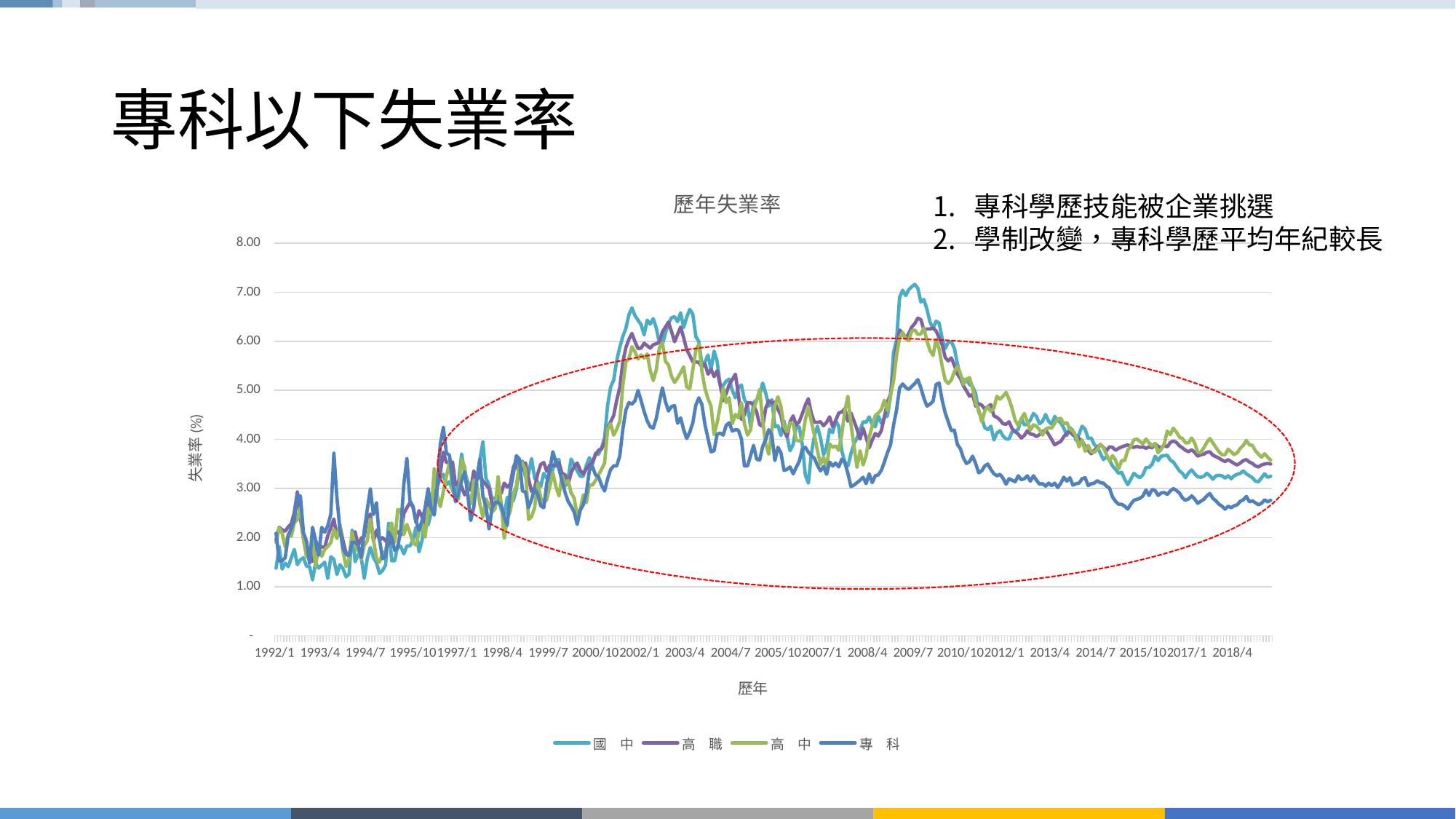

# 專科以下失業率

### Chart: 歷年失業率

| Category | 國　中 | 高　職 | 高　中 | 專　科 |
|---|---|---|---|---|
| 1992/1  | 1.38 | 1.95 | 1.9 | 2.09 |
| 1992/2  | 1.82 | 2.21 | 2.2 | 1.53 |
| 1992/3  | 1.36 | 2.16 | 2.09 | 1.53 |
| 1992/4  | 1.48 | 2.13 | 1.81 | 1.59 |
| 1992/5  | 1.41 | 2.22 | 2.07 | 2.04 |
| 1992/6  | 1.59 | 2.28 | 2.03 | 2.19 |
| 1992/7  | 1.76 | 2.52 | 2.3 | 2.36 |
| 1992/8  | 1.45 | 2.93 | 2.37 | 2.86 |
| 1992/9  | 1.55 | 2.4 | 2.62 | 2.85 |
| 1992/10 | 1.59 | 1.98 | 1.96 | 2.1 |
| 1992/11 | 1.42 | 1.65 | 1.62 | 1.93 |
| 1992/12 | 1.41 | 1.55 | 1.63 | 1.48 |
| 1993/1  | 1.14 | 1.52 | 1.92 | 2.21 |
| 1993/2  | 1.49 | 1.94 | 1.42 | 1.94 |
| 1993/3  | 1.38 | 1.8 | 1.83 | 1.64 |
| 1993/4  | 1.44 | 1.81 | 1.62 | 2.21 |
| 1993/5  | 1.5 | 1.8 | 1.76 | 2.11 |
| 1993/6  | 1.17 | 2.04 | 1.82 | 2.24 |
| 1993/7  | 1.61 | 2.2 | 1.9 | 2.48 |
| 1993/8  | 1.56 | 2.38 | 2.17 | 3.72 |
| 1993/9  | 1.25 | 2.02 | 1.98 | 2.81 |
| 1993/10 | 1.45 | 2.25 | 2.27 | 2.17 |
| 1993/11 | 1.37 | 1.94 | 1.72 | 1.79 |
| 1993/12 | 1.2 | 1.69 | 1.41 | 1.66 |
| 1994/1  | 1.26 | 1.61 | 1.57 | 1.64 |
| 1994/2  | 2.15 | 1.95 | 2.1 | 1.91 |
| 1994/3  | 1.51 | 2.12 | 1.83 | 1.9 |
| 1994/4  | 1.66 | 1.83 | 1.73 | 1.85 |
| 1994/5  | 1.59 | 1.99 | 1.56 | 1.59 |
| 1994/6  | 1.17 | 2.03 | 1.84 | 2.15 |
| 1994/7  | 1.58 | 2.42 | 1.94 | 2.58 |
| 1994/8  | 1.8 | 2.48 | 2.38 | 2.99 |
| 1994/9  | 1.6 | 1.93 | 1.97 | 2.47 |
| 1994/10 | 1.49 | 2.15 | 1.58 | 2.71 |
| 1994/11 | 1.27 | 1.95 | 1.5 | 1.96 |
| 1994/12 | 1.33 | 2.0 | 1.68 | 1.57 |
| 1995/1  | 1.44 | 1.94 | 1.73 | 1.62 |
| 1995/2  | 2.29 | 1.86 | 2.05 | 2.12 |
| 1995/3  | 1.53 | 1.99 | 2.3 | 2.0 |
| 1995/4  | 1.53 | 2.17 | 1.91 | 1.74 |
| 1995/5  | 1.85 | 2.11 | 2.57 | 1.79 |
| 1995/6  | 1.82 | 2.05 | 2.57 | 2.18 |
| 1995/7  | 1.67 | 2.49 | 2.06 | 3.09 |
| 1995/8  | 1.83 | 2.61 | 2.27 | 3.61 |
| 1995/9  | 1.83 | 2.71 | 2.1 | 2.75 |
| 1995/10 | 1.95 | 2.63 | 1.9 | 2.64 |
| 1995/11 | 2.21 | 2.31 | 1.85 | 2.34 |
| 1995/12 | 1.71 | 2.55 | 2.12 | 2.15 |
| 1996/1  | 1.95 | 2.42 | 2.29 | 2.35 |
| 1996/2  | 2.46 | 2.3 | 2.01 | 2.61 |
| 1996/3  | 2.26 | 2.79 | 2.6 | 3.0 |
| 1996/4  | 2.51 | 2.54 | 2.5 | 2.59 |
| 1996/5  | 2.61 | 2.86 | 3.4 | 2.46 |
| 1996/6  | 3.05 | 3.05 | 2.86 | 3.05 |
| 1996/7  | 3.21 | 3.32 | 2.63 | 3.91 |
| 1996/8  | 3.29 | 3.74 | 2.94 | 4.25 |
| 1996/9  | 3.08 | 3.53 | 3.25 | 3.72 |
| 1996/10 | 3.14 | 3.53 | 3.53 | 3.68 |
| 1996/11 | 2.97 | 3.54 | 3.01 | 3.17 |
| 1996/12 | 2.82 | 3.07 | 2.82 | 2.73 |
| 1997/1  | 3.14 | 3.13 | 2.79 | 2.89 |
| 1997/2  | 3.7 | 3.04 | 3.6 | 3.16 |
| 1997/3  | 3.34 | 2.87 | 3.44 | 3.34 |
| 1997/4  | 3.14 | 2.98 | 2.89 | 2.88 |
| 1997/5  | 3.01 | 2.98 | 2.69 | 2.35 |
| 1997/6  | 2.88 | 3.36 | 3.17 | 2.62 |
| 1997/7  | 3.21 | 3.18 | 3.1 | 3.19 |
| 1997/8  | 3.59 | 3.26 | 2.68 | 3.6 |
| 1997/9  | 3.95 | 3.15 | 2.42 | 2.84 |
| 1997/10 | 3.21 | 3.08 | 2.79 | 2.64 |
| 1997/11 | 3.08 | 3.0 | 2.65 | 2.18 |
| 1997/12 | 2.78 | 2.68 | 2.52 | 2.6 |
| 1998/1  | 2.81 | 2.62 | 2.59 | 2.72 |
| 1998/2  | 2.84 | 2.89 | 3.24 | 2.72 |
| 1998/3  | 2.57 | 2.9 | 2.7 | 2.66 |
| 1998/4  | 2.45 | 3.11 | 1.99 | 2.42 |
| 1998/5  | 2.82 | 3.03 | 2.37 | 2.25 |
| 1998/6  | 2.82 | 3.09 | 2.54 | 2.96 |
| 1998/7  | 2.75 | 3.43 | 2.9 | 3.3 |
| 1998/8  | 2.99 | 3.57 | 3.06 | 3.67 |
| 1998/9  | 3.46 | 3.23 | 3.51 | 3.6 |
| 1998/10 | 3.56 | 3.48 | 3.51 | 2.95 |
| 1998/11 | 3.23 | 3.52 | 3.39 | 2.93 |
| 1998/12 | 3.3 | 3.2 | 2.37 | 2.61 |
| 1999/1  | 3.61 | 2.94 | 2.43 | 2.78 |
| 1999/2  | 3.21 | 3.01 | 2.61 | 3.0 |
| 1999/3  | 3.13 | 3.3 | 3.11 | 2.88 |
| 1999/4  | 3.04 | 3.49 | 2.82 | 2.65 |
| 1999/5  | 3.31 | 3.53 | 2.69 | 2.61 |
| 1999/6  | 3.21 | 3.35 | 2.78 | 3.11 |
| 1999/7  | 3.14 | 3.48 | 3.05 | 3.38 |
| 1999/8  | 3.4 | 3.47 | 3.32 | 3.75 |
| 1999/9  | 3.58 | 3.46 | 3.04 | 3.54 |
| 1999/10 | 3.59 | 3.52 | 2.85 | 3.4 |
| 1999/11 | 3.07 | 3.31 | 3.26 | 3.16 |
| 1999/12 | 3.05 | 3.28 | 3.09 | 2.92 |
| 2000/1  | 3.2 | 3.08 | 3.17 | 2.74 |
| 2000/2  | 3.6 | 3.32 | 2.91 | 2.64 |
| 2000/3  | 3.48 | 3.45 | 2.81 | 2.52 |
| 2000/4  | 3.36 | 3.52 | 2.45 | 2.27 |
| 2000/5  | 3.25 | 3.37 | 2.57 | 2.56 |
| 2000/6  | 3.25 | 3.3 | 2.87 | 2.67 |
| 2000/7  | 3.47 | 3.4 | 2.71 | 2.91 |
| 2000/8  | 3.63 | 3.48 | 3.07 | 3.37 |
| 2000/9  | 3.49 | 3.54 | 3.07 | 3.45 |
| 2000/10 | 3.72 | 3.68 | 3.16 | 3.28 |
| 2000/11 | 3.7 | 3.78 | 3.28 | 3.24 |
| 2000/12 | 3.83 | 3.81 | 3.39 | 3.07 |
| 2001/1  | 4.04 | 3.94 | 3.52 | 2.95 |
| 2001/2  | 4.7 | 4.23 | 4.21 | 3.2 |
| 2001/3  | 5.07 | 4.359999999999999 | 4.319999999999999 | 3.39 |
| 2001/4  | 5.21 | 4.49 | 4.09 | 3.46 |
| 2001/5  | 5.609999999999999 | 4.8 | 4.21 | 3.46 |
| 2001/6  | 5.88 | 5.06 | 4.37 | 3.67 |
| 2001/7  | 6.1 | 5.58 | 5.1 | 4.21 |
| 2001/8  | 6.26 | 5.87 | 5.58 | 4.6 |
| 2001/9  | 6.54 | 6.04 | 5.649999999999999 | 4.75 |
| 2001/10 | 6.68 | 6.159999999999999 | 5.89 | 4.72 |
| 2001/11 | 6.52 | 5.99 | 5.78 | 4.79 |
| 2001/12 | 6.43 | 5.85 | 5.64 | 5.0 |
| 2002/1  | 6.34 | 5.859999999999999 | 5.72 | 4.79 |
| 2002/2  | 6.13 | 5.96 | 5.659999999999999 | 4.57 |
| 2002/3  | 6.43 | 5.91 | 5.74 | 4.38 |
| 2002/4  | 6.35 | 5.859999999999999 | 5.41 | 4.26 |
| 2002/5  | 6.46 | 5.93 | 5.2 | 4.23 |
| 2002/6  | 6.27 | 5.95 | 5.42 | 4.43 |
| 2002/7  | 5.97 | 5.98 | 5.87 | 4.76 |
| 2002/8  | 5.93 | 6.189999999999999 | 5.97 | 5.05 |
| 2002/9  | 6.17 | 6.29 | 5.59 | 4.769999999999999 |
| 2002/10 | 6.359999999999999 | 6.39 | 5.52 | 4.58 |
| 2002/11 | 6.48 | 6.2 | 5.29 | 4.67 |
| 2002/12 | 6.5 | 5.99 | 5.159999999999999 | 4.689999999999999 |
| 2003/1  | 6.4 | 6.14 | 5.25 | 4.33 |
| 2003/2  | 6.58 | 6.29 | 5.359999999999999 | 4.44 |
| 2003/3  | 6.28 | 6.07 | 5.48 | 4.2 |
| 2003/4  | 6.49 | 5.83 | 5.07 | 4.02 |
| 2003/5  | 6.649999999999999 | 5.71 | 5.03 | 4.149999999999999 |
| 2003/6  | 6.55 | 5.58 | 5.42 | 4.34 |
| 2003/7  | 6.1 | 5.58 | 5.819999999999999 | 4.7 |
| 2003/8  | 5.99 | 5.57 | 5.94 | 4.85 |
| 2003/9  | 5.53 | 5.48 | 5.39 | 4.71 |
| 2003/10 | 5.58 | 5.54 | 5.04 | 4.3 |
| 2003/11 | 5.72 | 5.33 | 4.83 | 4.02 |
| 2003/12 | 5.42 | 5.43 | 4.68 | 3.75 |
| 2004/1  | 5.8 | 5.28 | 4.1 | 3.77 |
| 2004/2  | 5.59 | 5.4 | 4.34 | 4.109999999999999 |
| 2004/3  | 5.109999999999999 | 5.109999999999999 | 4.68 | 4.13 |
| 2004/4  | 5.1 | 4.79 | 5.05 | 4.09 |
| 2004/5  | 5.189999999999999 | 4.94 | 4.75 | 4.29 |
| 2004/6  | 5.23 | 5.119999999999999 | 4.85 | 4.34 |
| 2004/7  | 5.0 | 5.22 | 4.319999999999999 | 4.17 |
| 2004/8  | 4.85 | 5.33 | 4.51 | 4.2 |
| 2004/9  | 5.05 | 4.92 | 4.44 | 4.189999999999999 |
| 2004/10 | 5.109999999999999 | 4.41 | 4.75 | 4.01 |
| 2004/11 | 4.81 | 4.5 | 4.319999999999999 | 3.46 |
| 2004/12 | 4.71 | 4.75 | 4.09 | 3.46 |
| 2005/1  | 4.26 | 4.75 | 4.2 | 3.67 |
| 2005/2  | 4.75 | 4.7 | 4.619999999999999 | 3.88 |
| 2005/3  | 4.81 | 4.56 | 4.79 | 3.6 |
| 2005/4  | 4.9 | 4.3 | 5.02 | 3.58 |
| 2005/5  | 5.149999999999999 | 4.27 | 4.37 | 3.86 |
| 2005/6  | 4.94 | 4.64 | 3.91 | 4.0 |
| 2005/7  | 4.68 | 4.79 | 3.7 | 4.2 |
| 2005/8  | 4.81 | 4.74 | 4.189999999999999 | 4.09 |
| 2005/9  | 4.26 | 4.76 | 4.689999999999999 | 3.57 |
| 2005/10 | 4.28 | 4.609999999999999 | 4.87 | 3.84 |
| 2005/11 | 4.08 | 4.49 | 4.67 | 3.73 |
| 2005/12 | 4.38 | 4.18 | 4.27 | 3.37 |
| 2006/1  | 4.06 | 4.05 | 4.159999999999999 | 3.39 |
| 2006/2  | 3.77 | 4.359999999999999 | 4.34 | 3.44 |
| 2006/3  | 3.9 | 4.48 | 4.319999999999999 | 3.3 |
| 2006/4  | 4.26 | 4.3 | 3.99 | 3.43 |
| 2006/5  | 4.26 | 4.359999999999999 | 3.97 | 3.55 |
| 2006/6  | 3.9 | 4.52 | 4.01 | 3.8 |
| 2006/7  | 3.28 | 4.7 | 4.4 | 3.84 |
| 2006/8  | 3.11 | 4.83 | 4.659999999999999 | 3.74 |
| 2006/9  | 3.71 | 4.53 | 4.359999999999999 | 3.67 |
| 2006/10 | 4.08 | 4.35 | 4.09 | 3.62 |
| 2006/11 | 4.27 | 4.35 | 3.77 | 3.47 |
| 2006/12 | 4.03 | 4.359999999999999 | 3.49 | 3.36 |
| 2007/1  | 3.69 | 4.28 | 3.64 | 3.45 |
| 2007/2  | 3.84 | 4.35 | 3.41 | 3.29 |
| 2007/3  | 4.21 | 4.46 | 3.91 | 3.54 |
| 2007/4  | 4.14 | 4.26 | 3.84 | 3.46 |
| 2007/5  | 4.38 | 4.39 | 3.87 | 3.52 |
| 2007/6  | 4.27 | 4.54 | 3.78 | 3.44 |
| 2007/7  | 3.77 | 4.56 | 4.109999999999999 | 3.6 |
| 2007/8  | 3.54 | 4.63 | 4.58 | 3.53 |
| 2007/9  | 3.46 | 4.37 | 4.88 | 3.31 |
| 2007/0  | 3.71 | 4.54 | 4.31 | 3.04 |
| 2007/1  | 3.91 | 4.38 | 3.87 | 3.07 |
| 2007/2  | 4.03 | 4.21 | 3.43 | 3.12 |
| 2008/1  | 4.189999999999999 | 4.01 | 3.77 | 3.17 |
| 2008/2  | 4.359999999999999 | 4.23 | 3.48 | 3.23 |
| 2008/3  | 4.35 | 4.04 | 3.67 | 3.1 |
| 2008/4  | 4.46 | 3.83 | 4.05 | 3.3 |
| 2008/5  | 4.3 | 3.99 | 4.27 | 3.12 |
| 2008/6  | 4.26 | 4.119999999999999 | 4.49 | 3.26 |
| 2008/7  | 4.48 | 4.07 | 4.54 | 3.28 |
| 2008/8  | 4.33 | 4.18 | 4.609999999999999 | 3.37 |
| 2008/9  | 4.45 | 4.46 | 4.8 | 3.54 |
| 2008/10 | 4.48 | 4.76 | 4.59 | 3.73 |
| 2008/11 | 4.87 | 4.92 | 4.9 | 3.89 |
| 2008/12 | 5.77 | 5.34 | 5.189999999999999 | 4.29 |
| 2009/1  | 6.02 | 5.89 | 5.71 | 4.6 |
| 2009/2  | 6.89 | 6.23 | 6.07 | 5.05 |
| 2009/3  | 7.04 | 6.159999999999999 | 6.18 | 5.13 |
| 2009/4  | 6.93 | 6.05 | 6.06 | 5.06 |
| 2009/5  | 7.05 | 6.159999999999999 | 6.01 | 5.02 |
| 2009/6  | 7.109999999999999 | 6.29 | 6.21 | 5.08 |
| 2009/7  | 7.159999999999999 | 6.359999999999999 | 6.23 | 5.14 |
| 2009/8  | 7.08 | 6.47 | 6.14 | 5.22 |
| 2009/9  | 6.8 | 6.44 | 6.149999999999999 | 5.05 |
| 2009/10 | 6.85 | 6.23 | 6.27 | 4.84 |
| 2009/11 | 6.649999999999999 | 6.25 | 6.01 | 4.68 |
| 2009/12 | 6.39 | 6.25 | 5.81 | 4.72 |
| 2010/1  | 6.26 | 6.27 | 5.71 | 4.78 |
| 2010/2  | 6.41 | 6.21 | 6.04 | 5.119999999999999 |
| 2010/3  | 6.37 | 6.07 | 5.84 | 5.149999999999999 |
| 2010/4  | 6.06 | 5.93 | 5.49 | 4.8 |
| 2010/5  | 5.85 | 5.67 | 5.21 | 4.54 |
| 2010/6  | 5.98 | 5.6 | 5.14 | 4.359999999999999 |
| 2010/7  | 5.99 | 5.659999999999999 | 5.21 | 4.18 |
| 2010/8  | 5.859999999999999 | 5.51 | 5.38 | 4.189999999999999 |
| 2010/9  | 5.54 | 5.33 | 5.49 | 3.9 |
| 2010/10 | 5.29 | 5.24 | 5.34 | 3.81 |
| 2010/11 | 5.21 | 5.09 | 5.119999999999999 | 3.62 |
| 2010/12 | 5.22 | 4.99 | 5.23 | 3.51 |
| 2011/1  | 5.119999999999999 | 4.88 | 5.26 | 3.55 |
| 2011/2  | 5.08 | 4.92 | 5.05 | 3.66 |
| 2011/3  | 4.94 | 4.68 | 4.74 | 3.51 |
| 2011/4  | 4.56 | 4.73 | 4.609999999999999 | 3.32 |
| 2011/5  | 4.44 | 4.7 | 4.359999999999999 | 3.36 |
| 2011/6  | 4.24 | 4.619999999999999 | 4.58 | 3.46 |
| 2011/7  | 4.2 | 4.67 | 4.67 | 3.5 |
| 2011/8  | 4.27 | 4.71 | 4.57 | 3.39 |
| 2011/9  | 3.99 | 4.48 | 4.64 | 3.3 |
| 2011/10 | 4.13 | 4.45 | 4.88 | 3.26 |
| 2011/11 | 4.18 | 4.4 | 4.819999999999999 | 3.29 |
| 2011/12 | 4.07 | 4.319999999999999 | 4.88 | 3.21 |
| 2012/1  | 4.01 | 4.31 | 4.96 | 3.09 |
| 2012/2  | 4.01 | 4.359999999999999 | 4.819999999999999 | 3.2 |
| 2012/3  | 4.159999999999999 | 4.22 | 4.63 | 3.17 |
| 2012/4  | 4.159999999999999 | 4.159999999999999 | 4.39 | 3.14 |
| 2012/5  | 4.21 | 4.109999999999999 | 4.29 | 3.26 |
| 2012/6  | 4.43 | 4.03 | 4.42 | 3.18 |
| 2012/7  | 4.3 | 4.08 | 4.53 | 3.2 |
| 2012/8  | 4.31 | 4.18 | 4.359999999999999 | 3.26 |
| 2012/9  | 4.4 | 4.109999999999999 | 4.189999999999999 | 3.15 |
| 2012/10 | 4.53 | 4.1 | 4.3 | 3.26 |
| 2012/11 | 4.47 | 4.06 | 4.27 | 3.17 |
| 2012/12 | 4.319999999999999 | 4.1 | 4.2 | 3.09 |
| 2013/1  | 4.37 | 4.159999999999999 | 4.09 | 3.1 |
| 2013/2  | 4.51 | 4.2 | 4.21 | 3.05 |
| 2013/3  | 4.37 | 4.1 | 4.24 | 3.11 |
| 2013/4  | 4.31 | 4.0 | 4.23 | 3.06 |
| 2013/5  | 4.47 | 3.89 | 4.33 | 3.11 |
| 2013/6  | 4.39 | 3.93 | 4.42 | 3.02 |
| 2013/7  | 4.34 | 3.96 | 4.43 | 3.11 |
| 2013/8  | 4.23 | 4.06 | 4.319999999999999 | 3.23 |
| 2013/9  | 4.08 | 4.13 | 4.34 | 3.15 |
| 2013/10 | 4.24 | 4.159999999999999 | 4.21 | 3.22 |
| 2013/11 | 4.18 | 4.09 | 4.17 | 3.07 |
| 2013/12 | 3.98 | 4.08 | 4.07 | 3.1 |
| 2014/1  | 4.109999999999999 | 4.02 | 3.85 | 3.11 |
| 2014/2  | 4.27 | 3.97 | 3.99 | 3.2 |
| 2014/3  | 4.21 | 3.86 | 3.76 | 3.22 |
| 2014/4  | 4.02 | 3.78 | 3.88 | 3.06 |
| 2014/5  | 4.03 | 3.71 | 3.75 | 3.1 |
| 2014/6  | 3.9 | 3.78 | 3.74 | 3.11 |
| 2014/7  | 3.84 | 3.83 | 3.8 | 3.16 |
| 2014/8  | 3.72 | 3.9 | 3.9 | 3.12 |
| 2014/9  | 3.59 | 3.84 | 3.83 | 3.11 |
| 2014/10 | 3.65 | 3.77 | 3.7 | 3.05 |
| 2014/11 | 3.58 | 3.85 | 3.56 | 3.01 |
| 2014/12 | 3.46 | 3.84 | 3.67 | 2.83 |
| 2015/1  | 3.39 | 3.78 | 3.58 | 2.74 |
| 2015/2  | 3.31 | 3.82 | 3.4 | 2.68 |
| 2015/3  | 3.33 | 3.85 | 3.57 | 2.68 |
| 2015/4  | 3.19 | 3.87 | 3.57 | 2.64 |
| 2015/5  | 3.08 | 3.89 | 3.78 | 2.58 |
| 2015/6  | 3.19 | 3.85 | 3.86 | 2.68 |
| 2015/7  | 3.31 | 3.84 | 3.99 | 2.76 |
| 2015/8  | 3.26 | 3.86 | 4.01 | 2.78 |
| 2015/9  | 3.22 | 3.84 | 3.96 | 2.8 |
| 2015/10 | 3.28 | 3.85 | 3.91 | 2.85 |
| 2015/11 | 3.43 | 3.82 | 4.01 | 2.97 |
| 2015/12 | 3.43 | 3.85 | 3.93 | 2.86 |
| 2016/1  | 3.49 | 3.83 | 3.87 | 2.98 |
| 2016/2  | 3.66 | 3.91 | 3.92 | 2.96 |
| 2016/3  | 3.57 | 3.86 | 3.73 | 2.86 |
| 2016/4  | 3.66 | 3.83 | 3.8 | 2.91 |
| 2016/5  | 3.67 | 3.88 | 3.91 | 2.92 |
| 2016/6  | 3.68 | 3.85 | 4.17 | 2.88 |
| 2016/7  | 3.58 | 3.94 | 4.1 | 2.95 |
| 2016/8  | 3.54 | 3.97 | 4.23 | 3.0 |
| 2016/9  | 3.45 | 3.94 | 4.149999999999999 | 2.96 |
| 2016/10 | 3.36 | 3.87 | 4.05 | 2.91 |
| 2016/11 | 3.31 | 3.83 | 4.02 | 2.81 |
| 2016/12 | 3.22 | 3.78 | 3.93 | 2.76 |
| 2017/1  | 3.32 | 3.75 | 3.93 | 2.79 |
| 2017/2  | 3.38 | 3.79 | 4.03 | 2.85 |
| 2017/3  | 3.3 | 3.74 | 3.93 | 2.79 |
| 2017/4  | 3.24 | 3.66 | 3.74 | 2.7 |
| 2017/5  | 3.23 | 3.69 | 3.73 | 2.74 |
| 2017/6  | 3.25 | 3.7 | 3.83 | 2.78 |
| 2017/7  | 3.31 | 3.74 | 3.94 | 2.85 |
| 2017/8  | 3.26 | 3.75 | 4.02 | 2.9 |
| 2017/9  | 3.19 | 3.68 | 3.93 | 2.8 |
| 2017/10 | 3.26 | 3.65 | 3.84 | 2.75 |
| 2017/11 | 3.27 | 3.62 | 3.75 | 2.68 |
| 2017/12 | 3.26 | 3.58 | 3.69 | 2.64 |
| 2018/1  | 3.21 | 3.55 | 3.69 | 2.58 |
| 2018/2  | 3.26 | 3.59 | 3.8 | 2.64 |
| 2018/3  | 3.2 | 3.55 | 3.75 | 2.61 |
| 2018/4  | 3.26 | 3.51 | 3.69 | 2.65 |
| 2018/5  | 3.29 | 3.48 | 3.73 | 2.67 |
| 2018/6  | 3.31 | 3.52 | 3.82 | 2.74 |
| 2018/7  | 3.36 | 3.57 | 3.88 | 2.77 |
| 2018/8  | 3.3 | 3.59 | 3.98 | 2.84 |
| 2018/9  | 3.26 | 3.54 | 3.89 | 2.73 |
| 2018/10 | 3.22 | 3.51 | 3.88 | 2.75 |
| 2018/11 | 3.15 | 3.46 | 3.77 | 2.71 |
| 2018/12 | 3.14 | 3.44 | 3.7 | 2.67 |
| 2019/1  | 3.22 | 3.48 | 3.64 | 2.7 |
| 2019/2  | 3.3 | 3.5 | 3.71 | 2.77 |
| 2019/3  | 3.23 | 3.51 | 3.64 | 2.73 |
| 2019/4  | 3.25 | 3.5 | 3.58 | 2.76 |
專科學歷技能被企業挑選
學制改變，專科學歷平均年紀較長